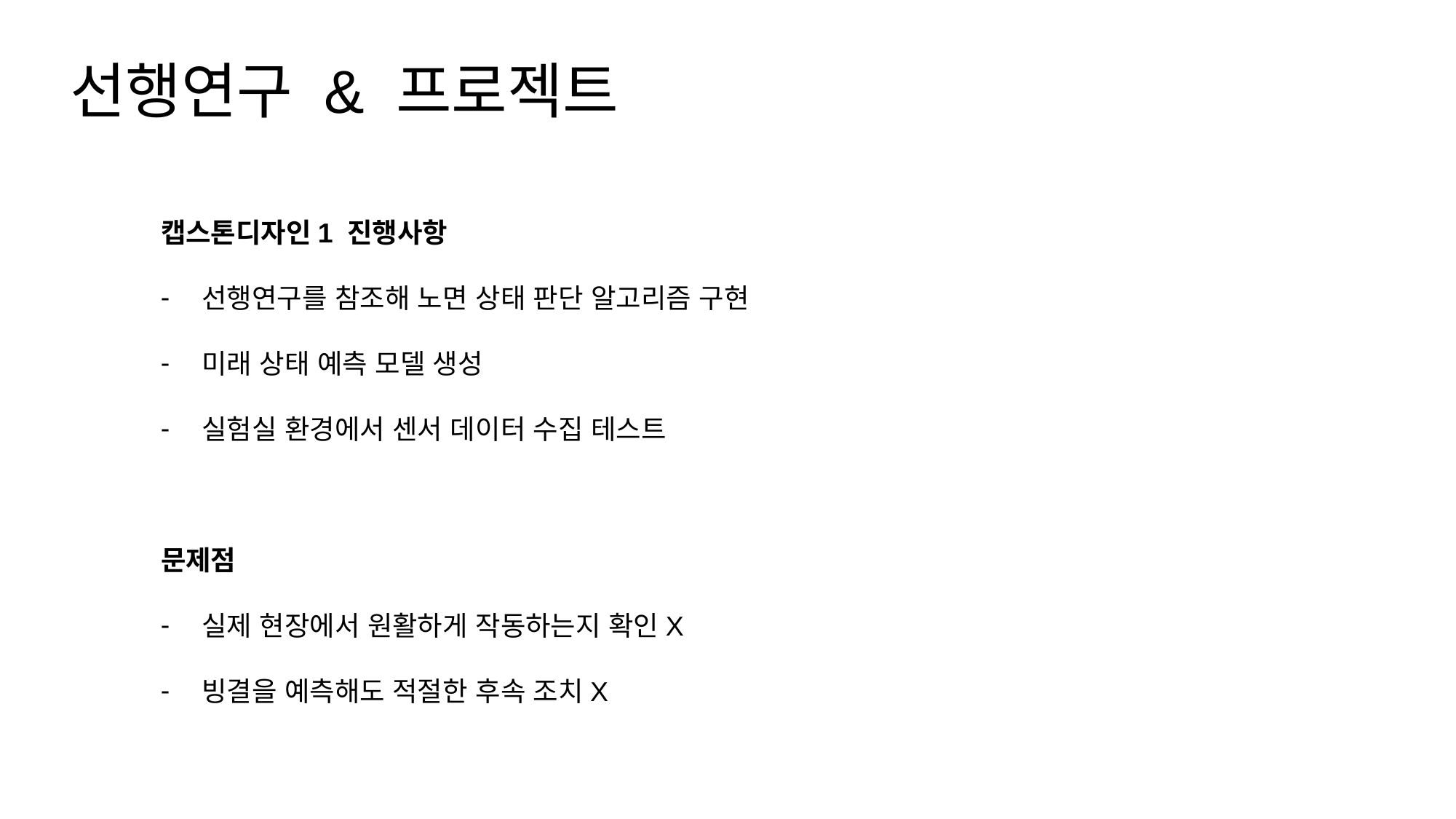

선행연구 & 프로젝트
캡스톤디자인1 진행사항
선행연구를 참조해 노면 상태 판단 알고리즘 구현
미래 상태 예측 모델 생성
실험실 환경에서 센서 데이터 수집 테스트

문제점
실제 현장에서 원활하게 작동하는지 확인X
빙결을 예측해도 적절한 후속 조치X